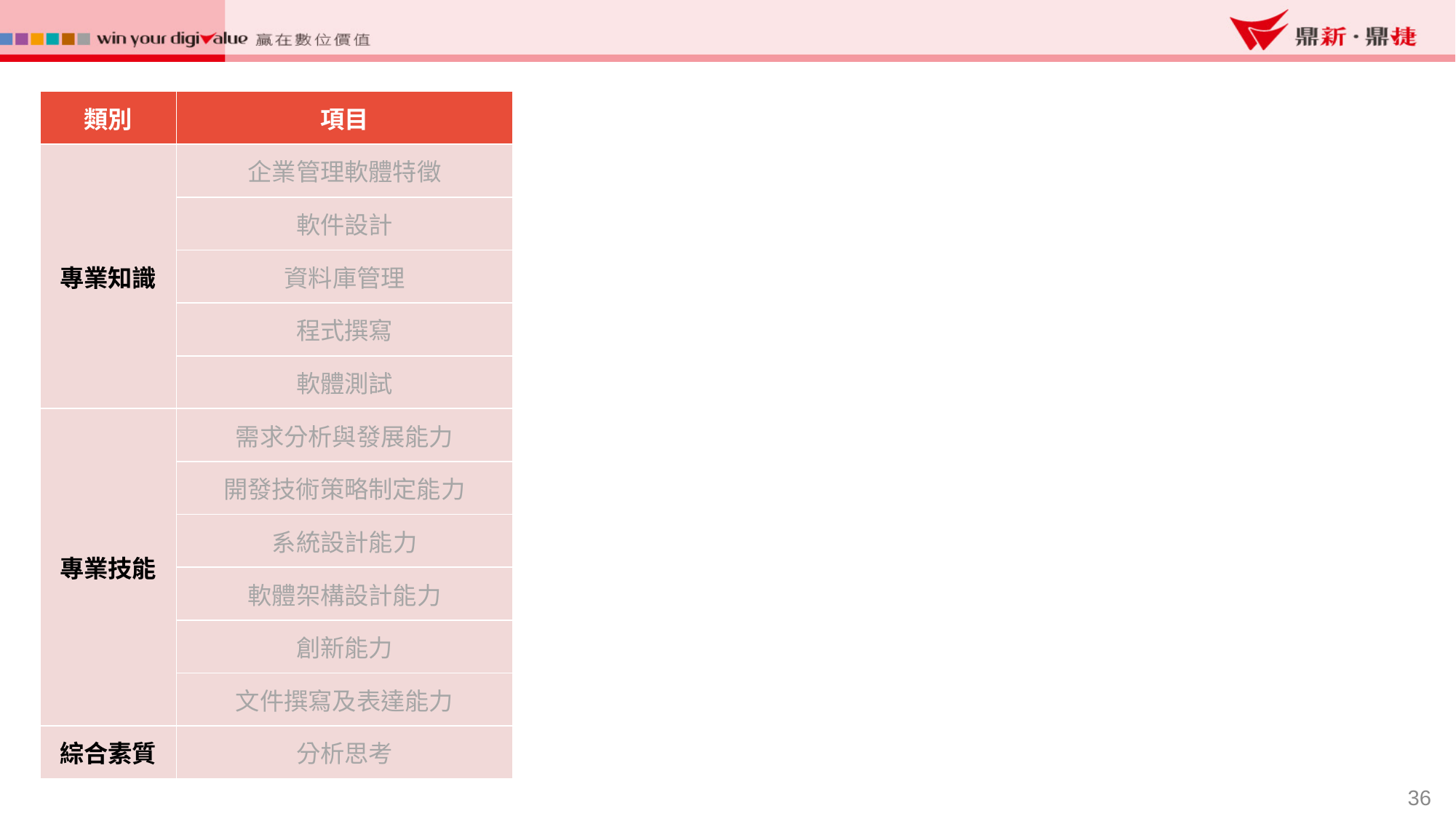

| 類別 | 項目 |
| --- | --- |
| 專業知識 | 企業管理軟體特徵 |
|  | 軟件設計 |
|  | 資料庫管理 |
|  | 程式撰寫 |
|  | 軟體測試 |
| 專業技能 | 需求分析與發展能力 |
|  | 開發技術策略制定能力 |
|  | 系統設計能力 |
|  | 軟體架構設計能力 |
|  | 創新能力 |
|  | 文件撰寫及表達能力 |
| 綜合素質 | 分析思考 |
36